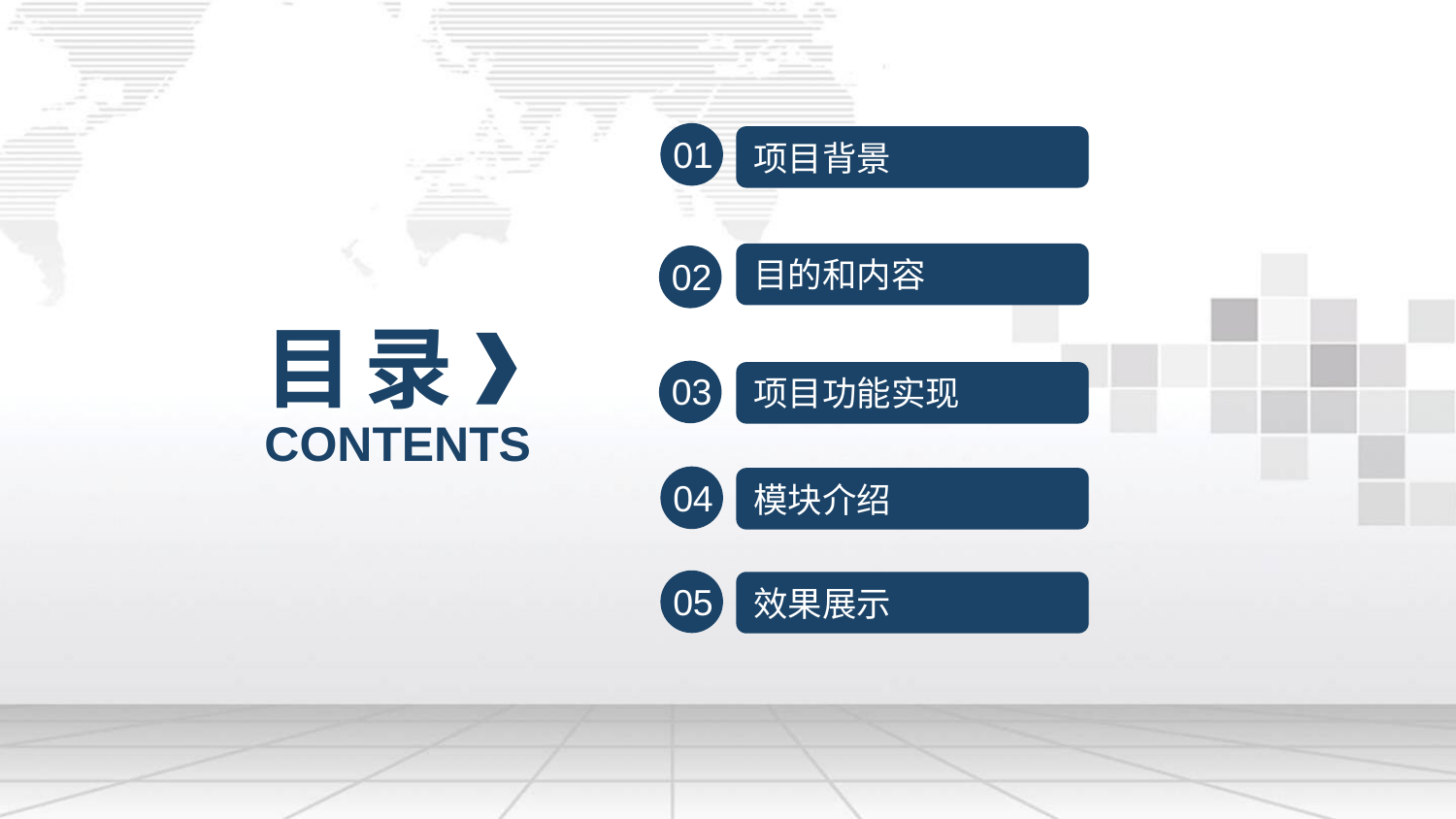

01
项目背景
目的和内容

02
目 录

03
项目功能实现
CONTENTS

04
模块介绍

05
效果展示